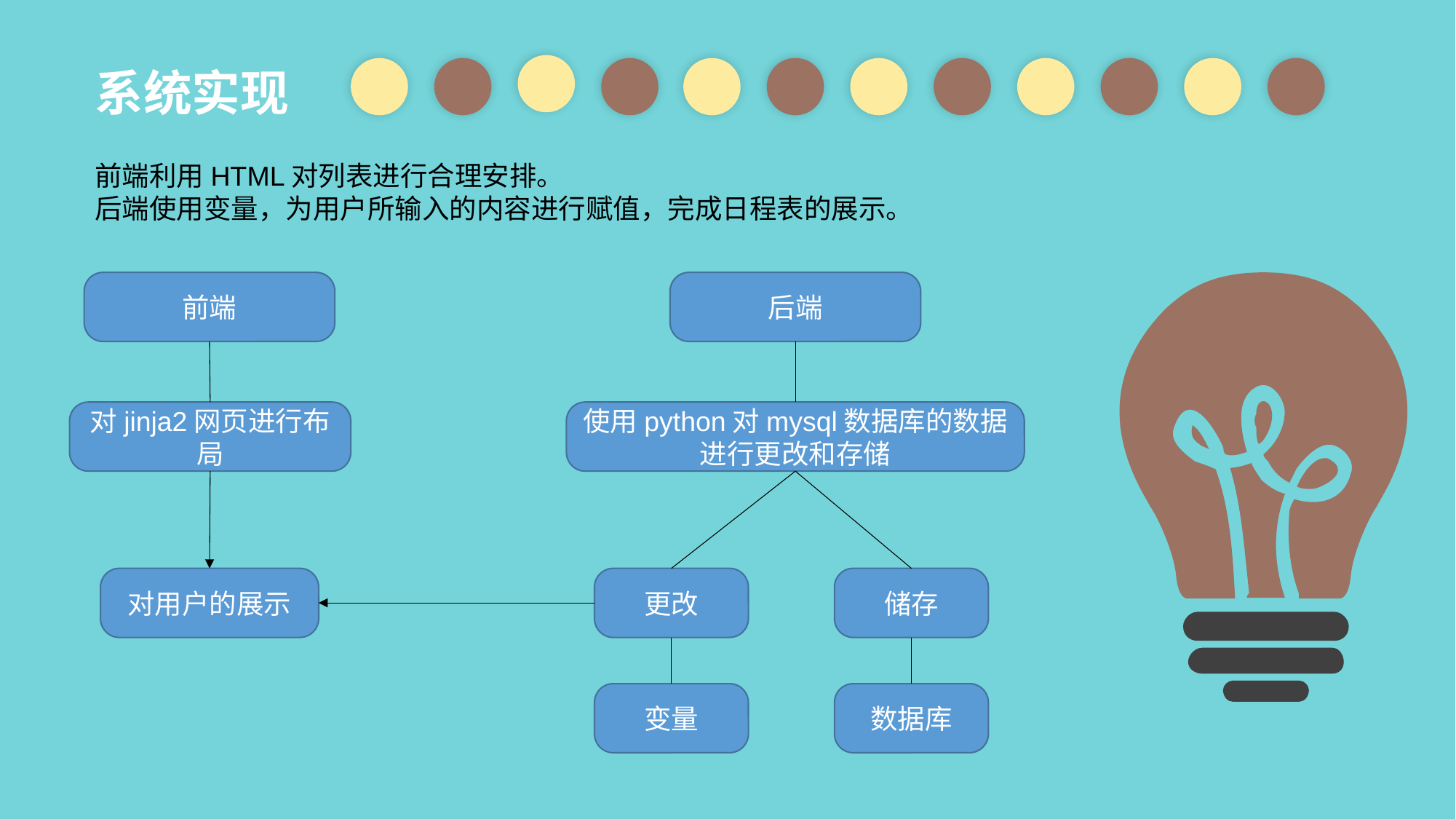

系统实现

前端利用HTML对列表进行合理安排。
后端使用变量，为用户所输入的内容进行赋值，完成日程表的展示。
前端
后端

对jinja2网页进行布局
使用python对mysql数据库的数据进行更改和存储
对用户的展示
更改
储存
变量
数据库